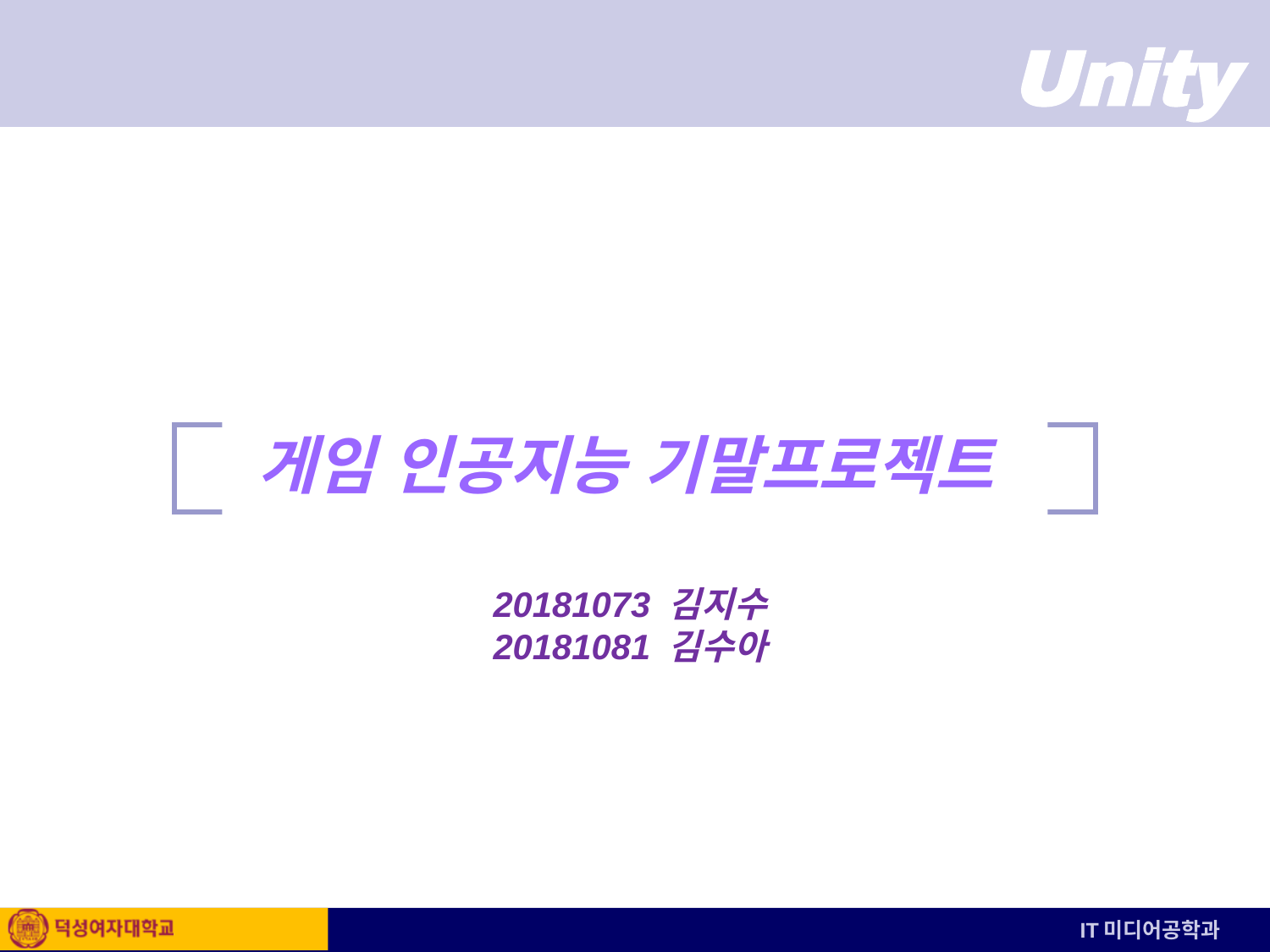

# 게임 인공지능 기말프로젝트
20181073 김지수
20181081 김수아